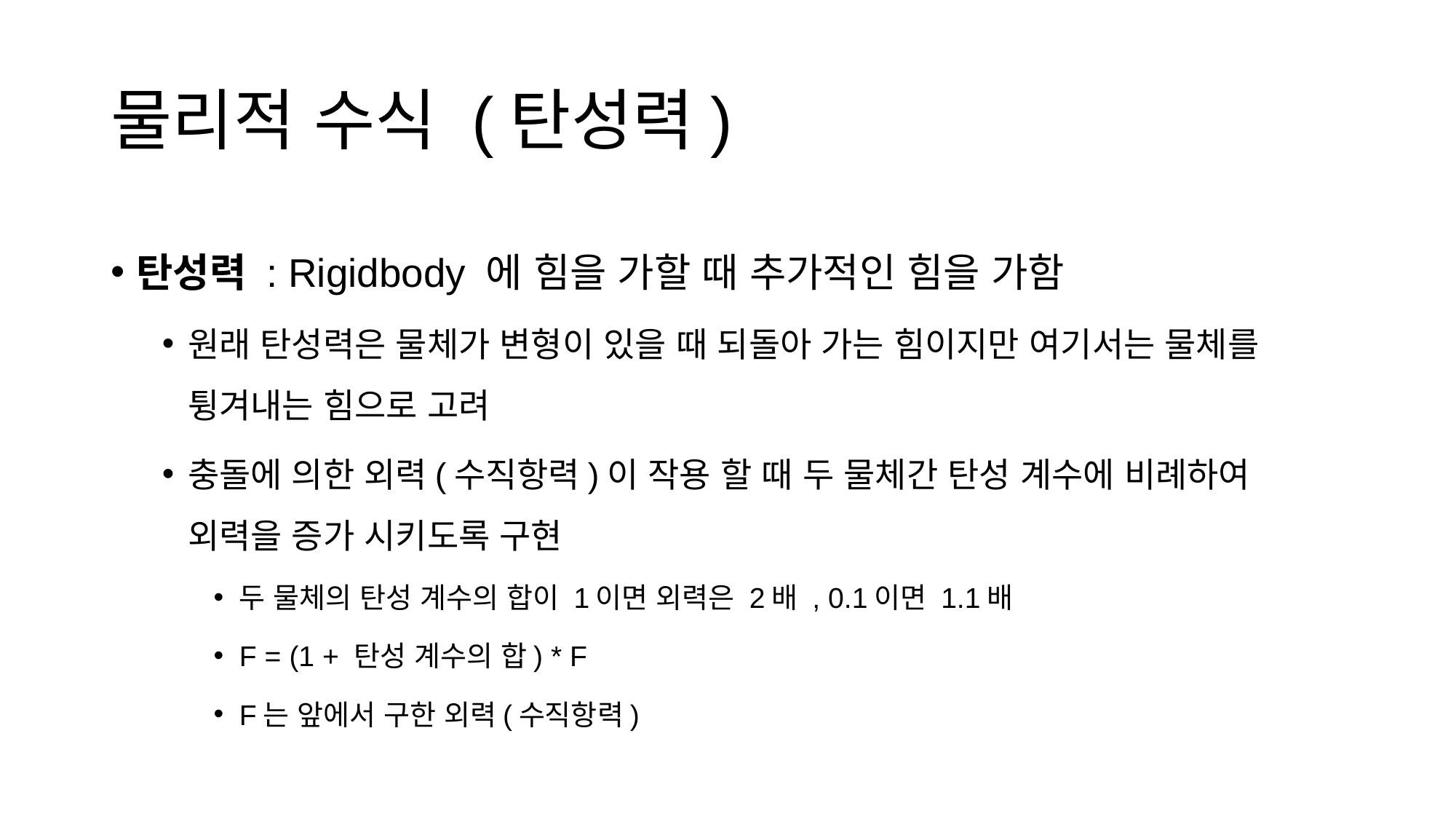

# 물리적 수식 (탄성력)
탄성력 : Rigidbody 에 힘을 가할 때 추가적인 힘을 가함
원래 탄성력은 물체가 변형이 있을 때 되돌아 가는 힘이지만 여기서는 물체를 튕겨내는 힘으로 고려
충돌에 의한 외력(수직항력)이 작용 할 때 두 물체간 탄성 계수에 비례하여 외력을 증가 시키도록 구현
두 물체의 탄성 계수의 합이 1이면 외력은 2배 , 0.1이면 1.1배
F = (1 + 탄성 계수의 합) * F
F는 앞에서 구한 외력(수직항력)